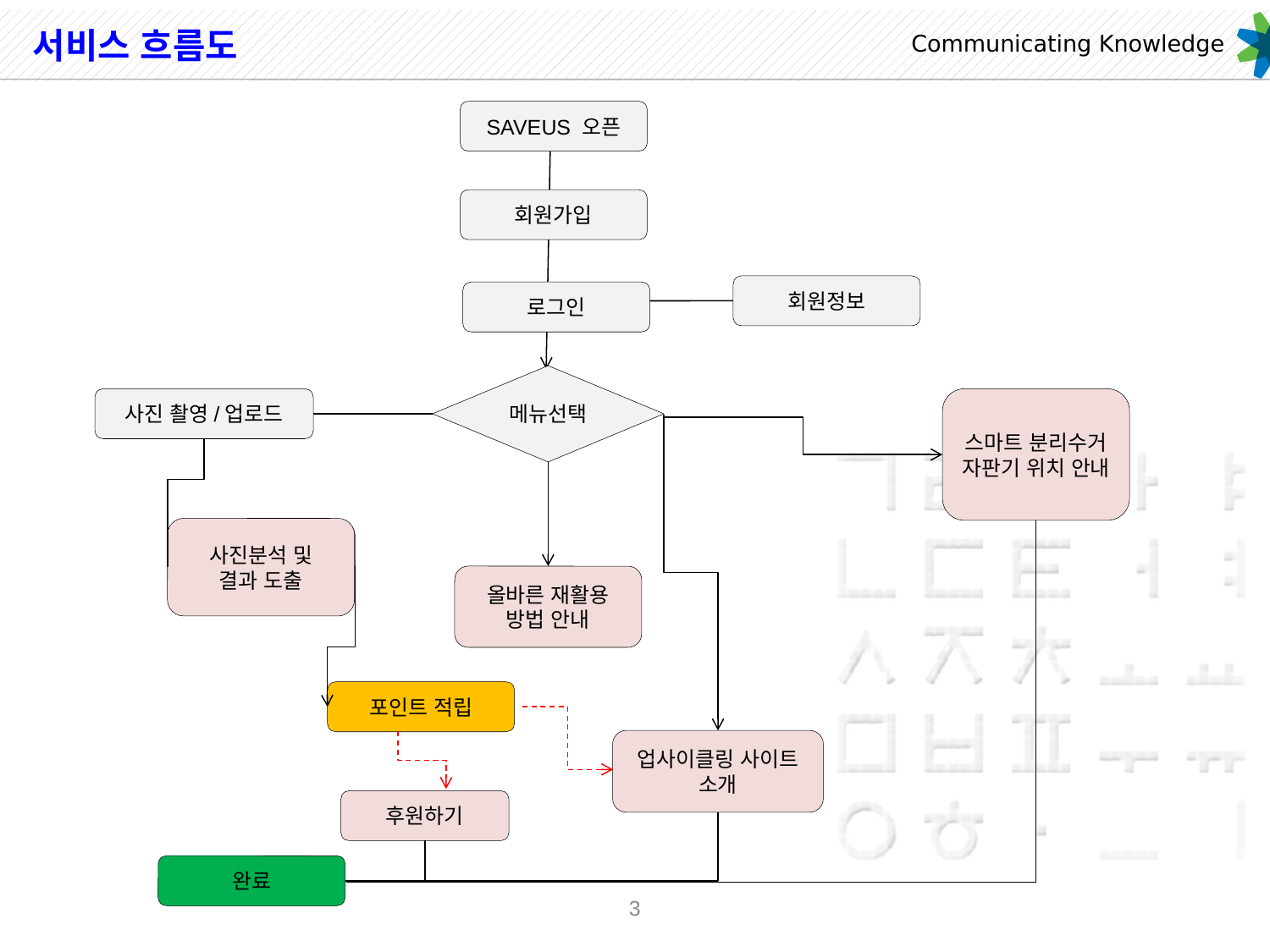

# 서비스 흐름도
SAVEUS 오픈
회원가입
회원정보
로그인
메뉴선택
사진 촬영/업로드
스마트 분리수거 자판기 위치 안내
사진분석 및
결과 도출
사진분석 및
결과 도출
올바른 재활용 방법 안내
포인트 적립
업사이클링 사이트 소개
후원하기
완료
3